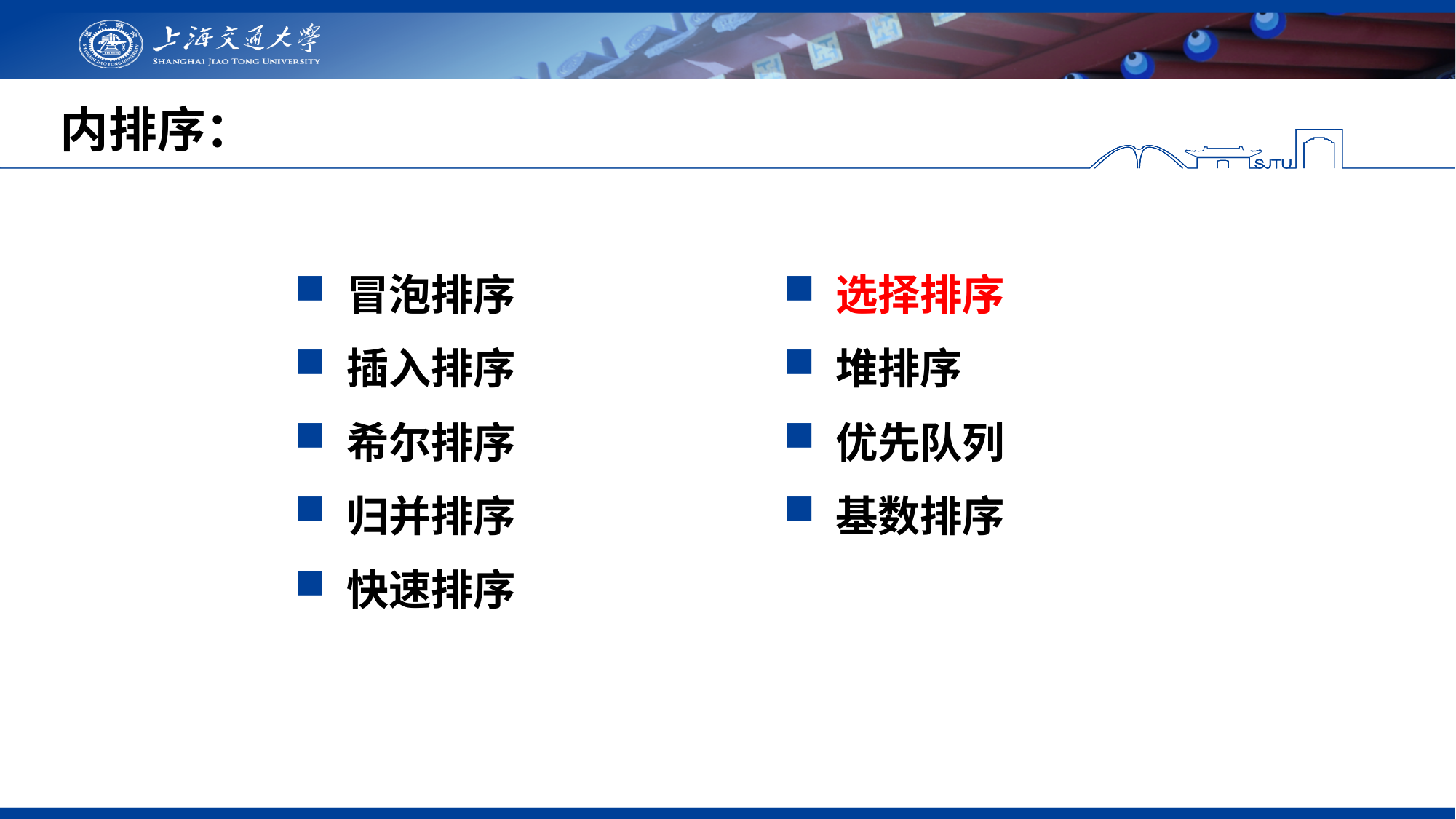

内排序：
 冒泡排序
 插入排序
 希尔排序
 归并排序
 快速排序
 选择排序
 堆排序
 优先队列
 基数排序